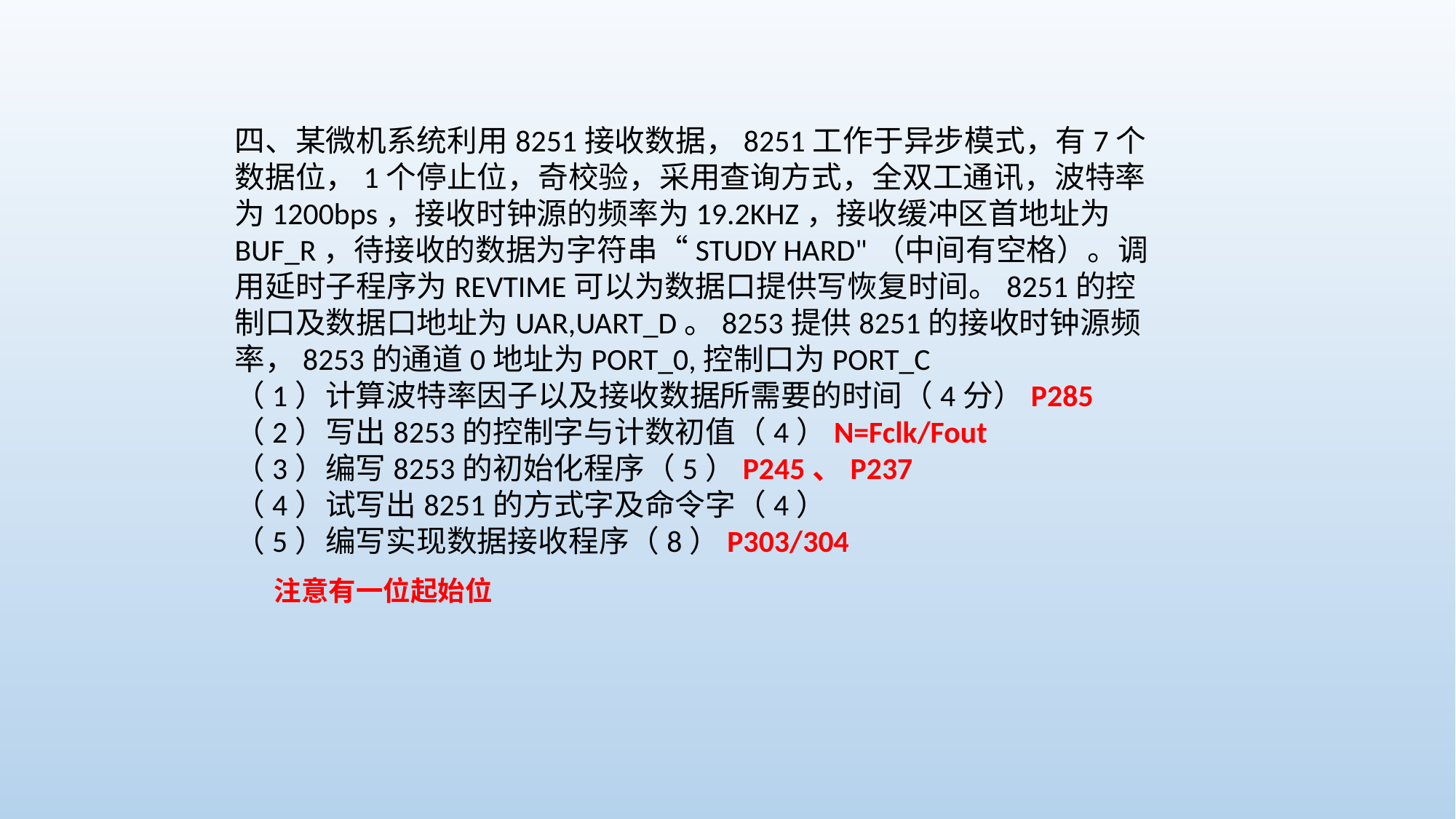

四、某微机系统利用8251接收数据，8251工作于异步模式，有7个数据位，1个停止位，奇校验，采用查询方式，全双工通讯，波特率为1200bps，接收时钟源的频率为19.2KHZ，接收缓冲区首地址为BUF_R，待接收的数据为字符串“STUDY HARD"（中间有空格）。调用延时子程序为REVTIME可以为数据口提供写恢复时间。8251的控制口及数据口地址为UAR,UART_D。8253提供8251的接收时钟源频率，8253的通道0地址为PORT_0,控制口为PORT_C
（1）计算波特率因子以及接收数据所需要的时间（4分）P285
（2）写出8253的控制字与计数初值（4）N=Fclk/Fout
（3）编写8253的初始化程序（5）P245、P237
（4）试写出8251的方式字及命令字（4）
（5）编写实现数据接收程序（8）P303/304
注意有一位起始位